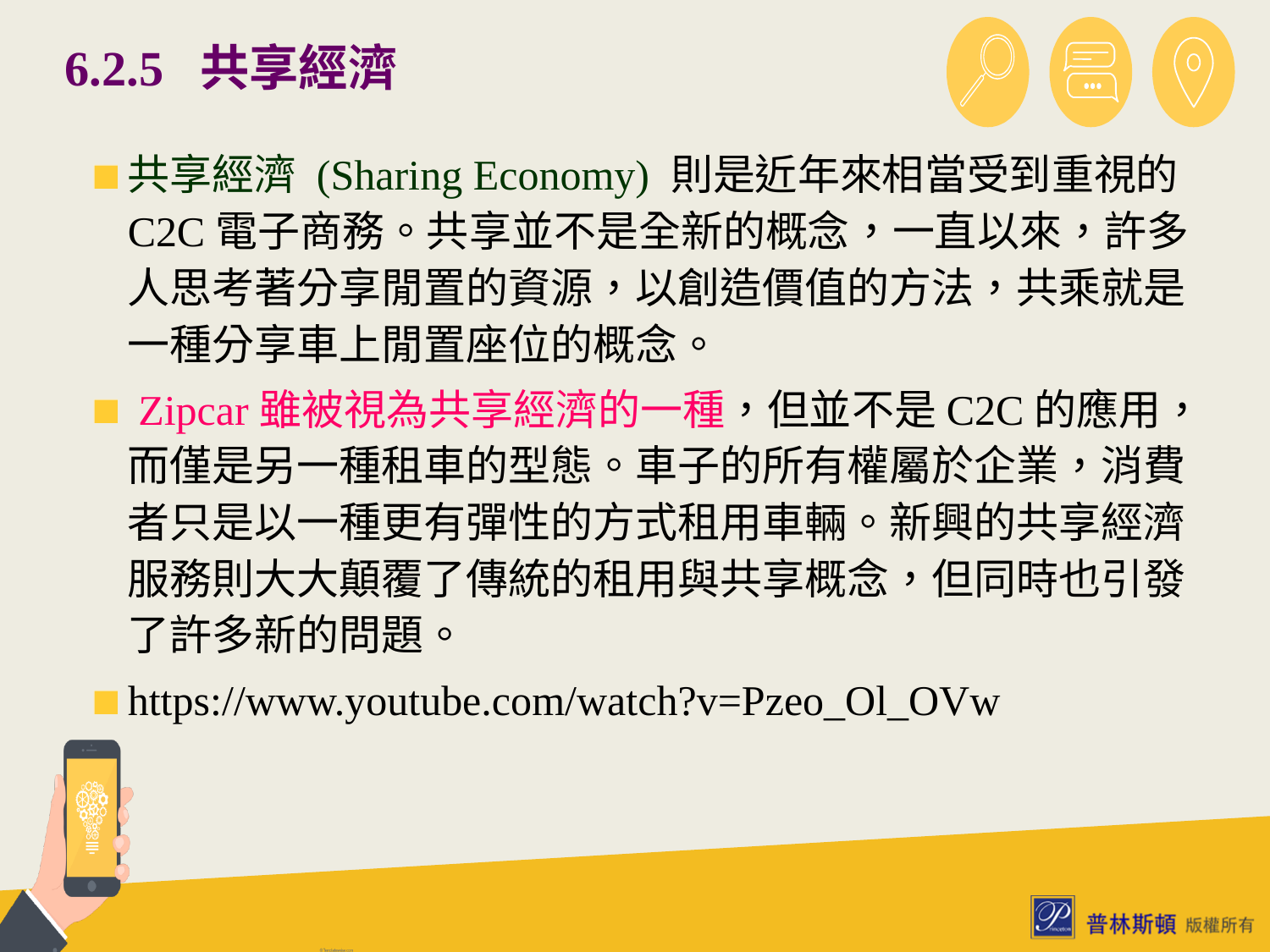

# 6.2.5  共享經濟
共享經濟 (Sharing Economy) 則是近年來相當受到重視的C2C電子商務。共享並不是全新的概念，一直以來，許多人思考著分享閒置的資源，以創造價值的方法，共乘就是一種分享車上閒置座位的概念。
 Zipcar雖被視為共享經濟的一種，但並不是C2C的應用，而僅是另一種租車的型態。車子的所有權屬於企業，消費者只是以一種更有彈性的方式租用車輛。新興的共享經濟服務則大大顛覆了傳統的租用與共享概念，但同時也引發了許多新的問題。
https://www.youtube.com/watch?v=Pzeo_Ol_OVw